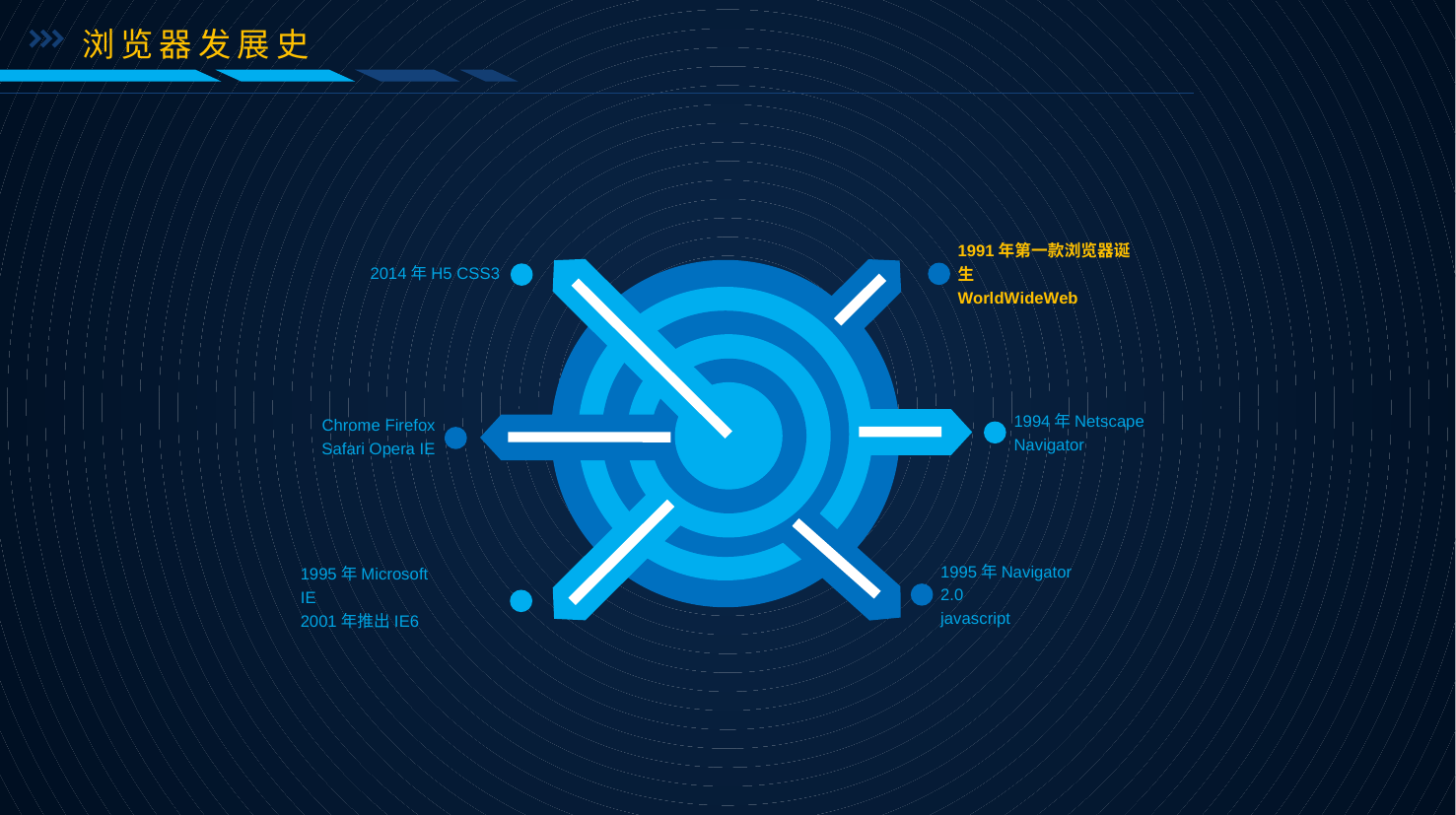

浏览器发展史

1991年第一款浏览器诞生
WorldWideWeb

2014年H5 CSS3

1994年Netscape
Navigator

Chrome Firefox Safari Opera IE

1995年Navigator  2.0
javascript
1995年Microsoft  IE
2001年推出IE6